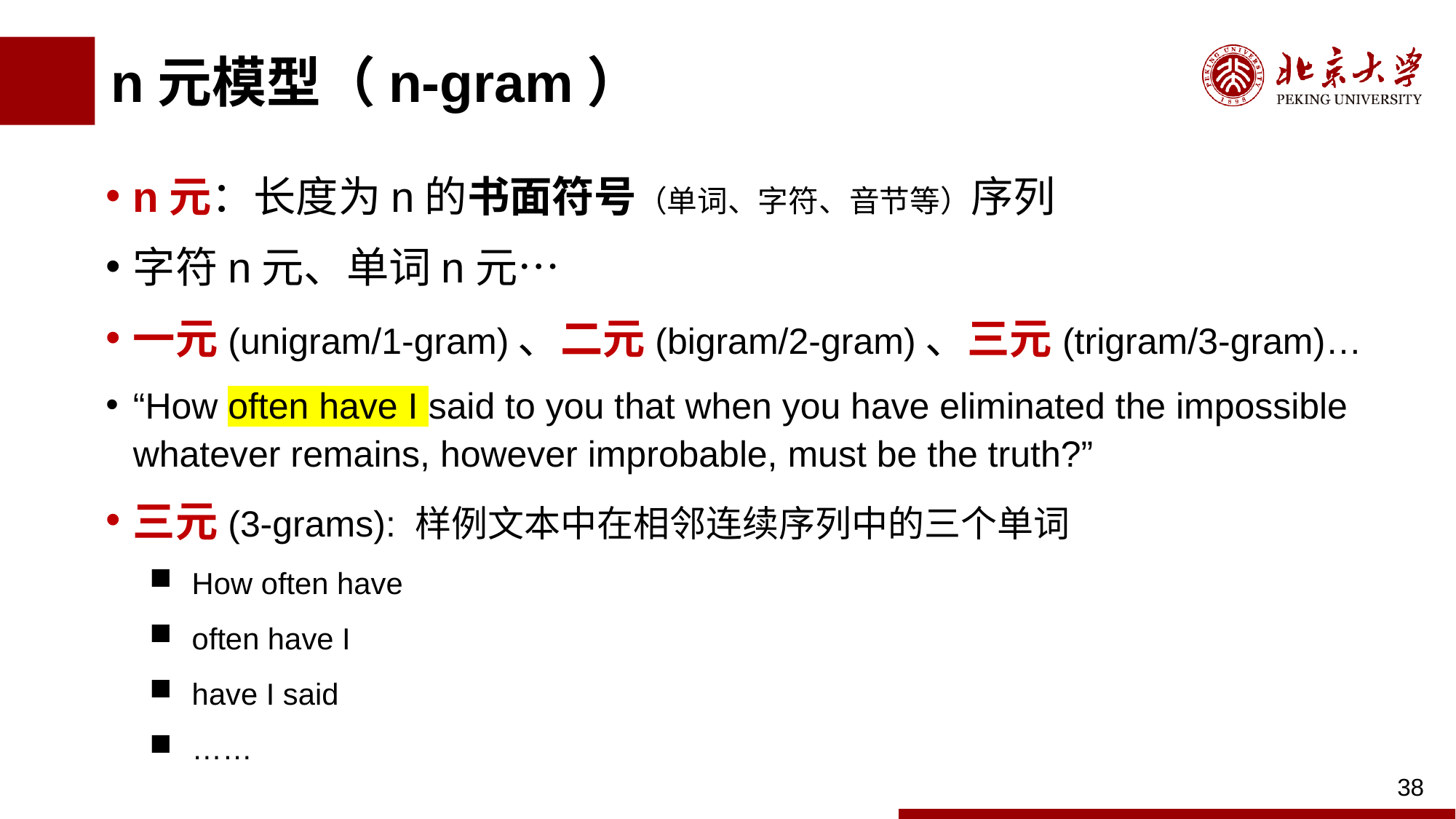

# n元模型（n-gram）
n元：长度为n的书面符号（单词、字符、音节等）序列
字符n元、单词n元…
一元(unigram/1-gram)、二元(bigram/2-gram)、三元(trigram/3-gram)…
“How often have I said to you that when you have eliminated the impossible whatever remains, however improbable, must be the truth?”
三元(3-grams): 样例文本中在相邻连续序列中的三个单词
How often have
often have I
have I said
……